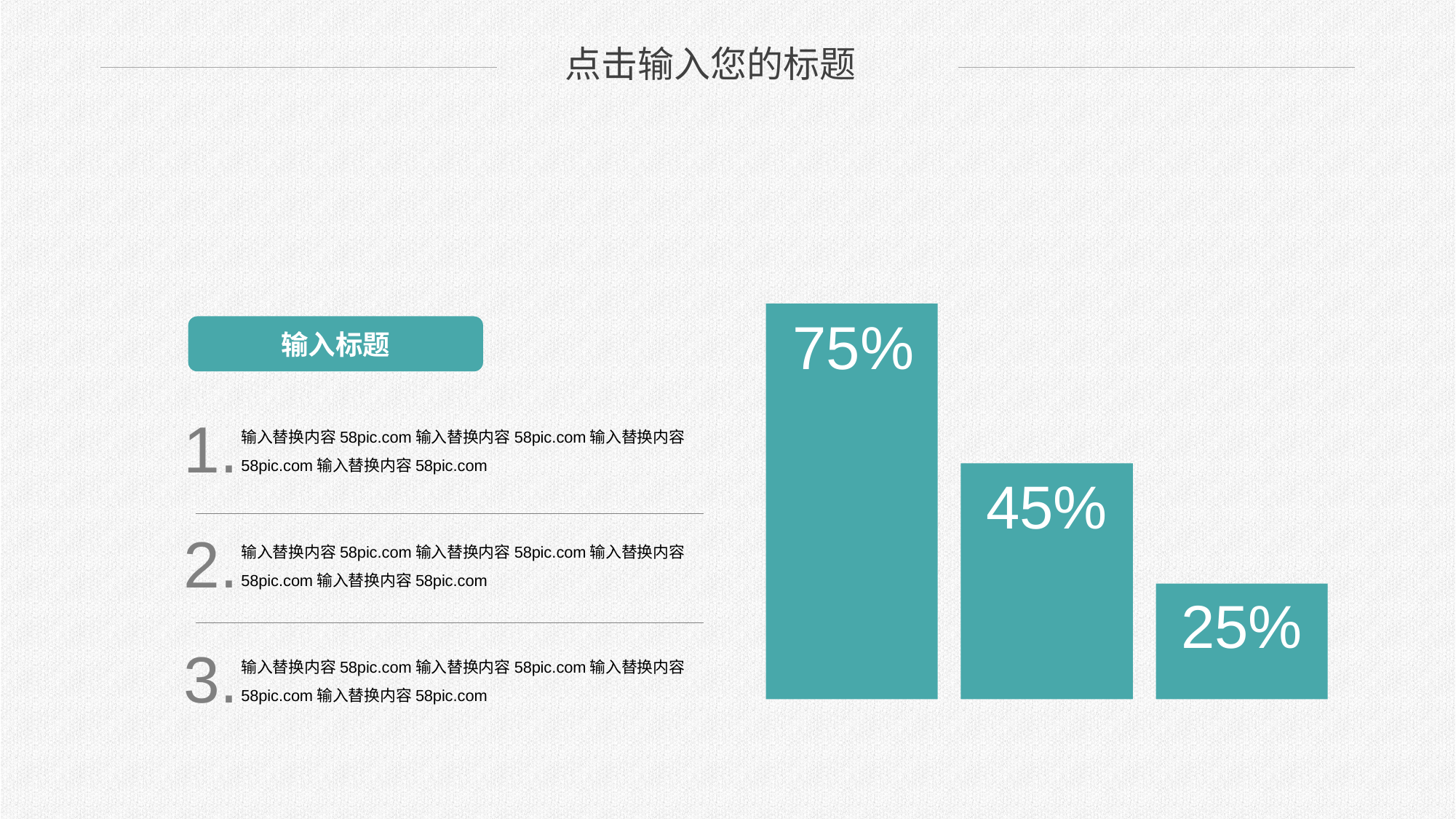

点击输入您的标题

75%

输入标题
1.
输入替换内容58pic.com输入替换内容58pic.com输入替换内容58pic.com输入替换内容58pic.com

45%
2.
输入替换内容58pic.com输入替换内容58pic.com输入替换内容58pic.com输入替换内容58pic.com
25%

3.
输入替换内容58pic.com输入替换内容58pic.com输入替换内容58pic.com输入替换内容58pic.com